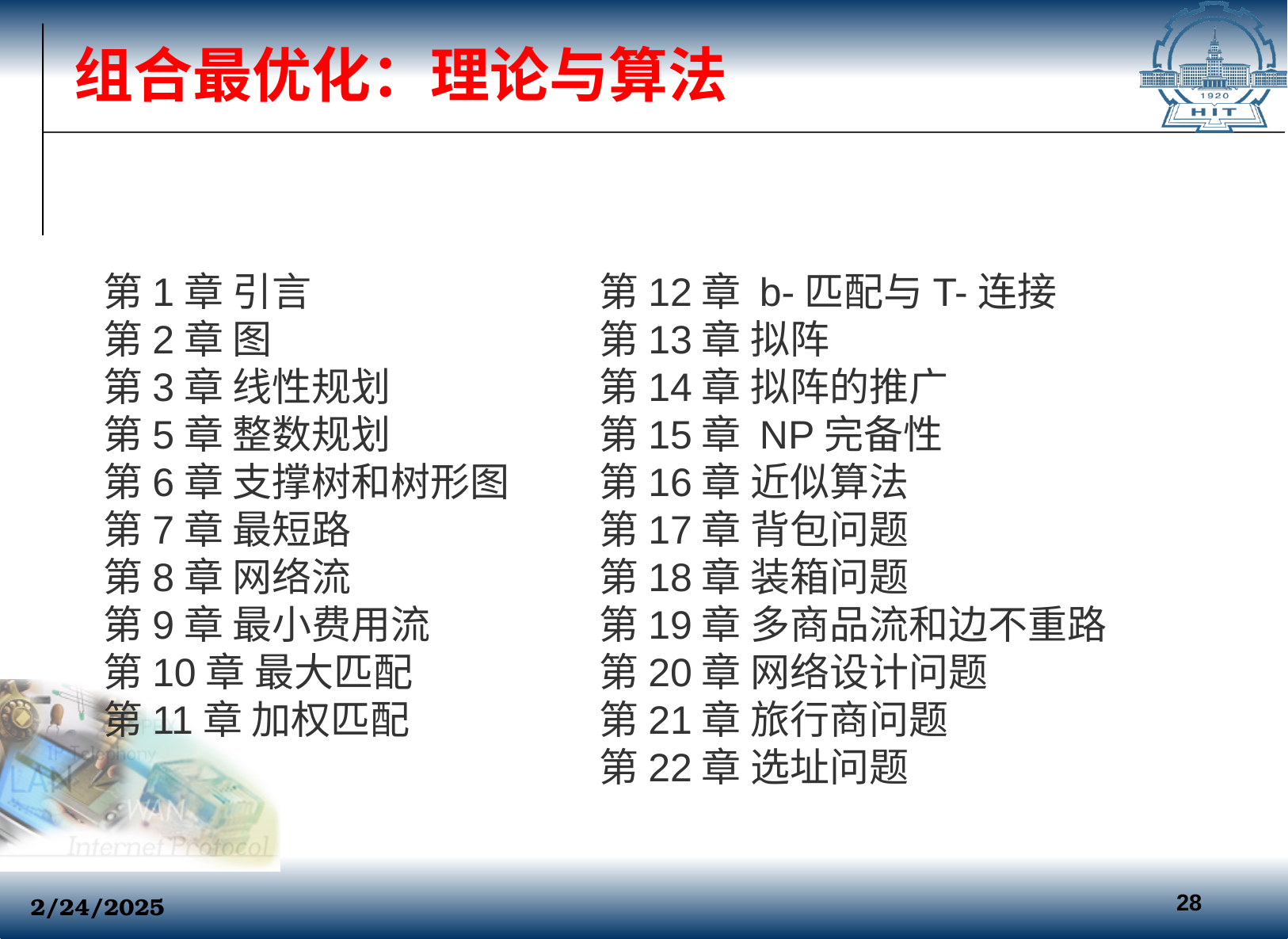

# 组合最优化：理论与算法
第1章 引言
第2章 图
第3章 线性规划
第5章 整数规划
第6章 支撑树和树形图
第7章 最短路
第8章 网络流
第9章 最小费用流
第10章 最大匹配
第11章 加权匹配

第12章 b-匹配与T-连接
第13章 拟阵
第14章 拟阵的推广
第15章 NP完备性
第16章 近似算法
第17章 背包问题
第18章 装箱问题
第19章 多商品流和边不重路
第20章 网络设计问题
第21章 旅行商问题
第22章 选址问题